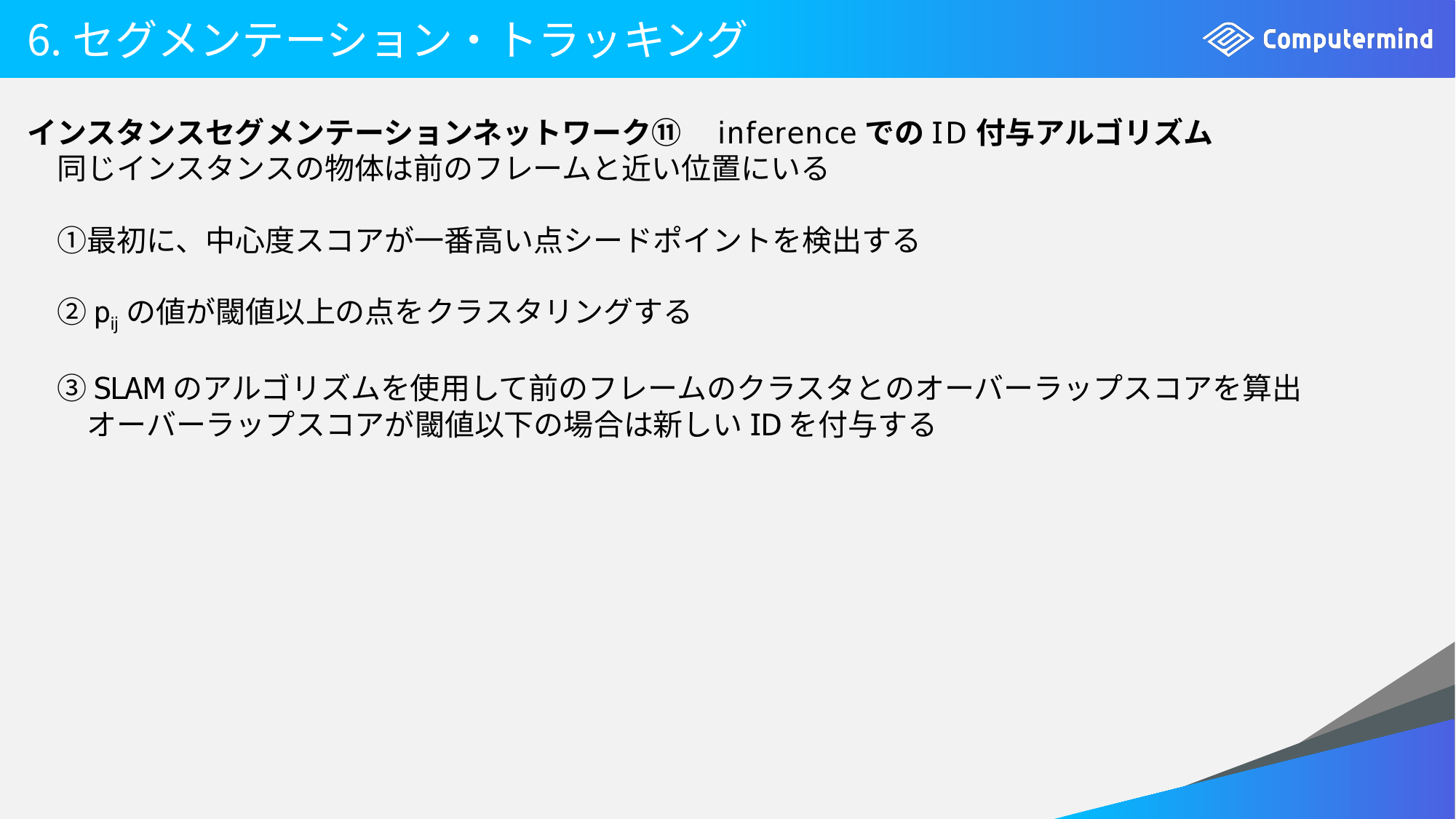

# 6.セグメンテーション・トラッキング
インスタンスセグメンテーションネットワーク⑪　inferenceでのID付与アルゴリズム
　同じインスタンスの物体は前のフレームと近い位置にいる

　①最初に、中心度スコアが一番高い点シードポイントを検出する

　②pijの値が閾値以上の点をクラスタリングする

　③SLAMのアルゴリズムを使用して前のフレームのクラスタとのオーバーラップスコアを算出
　　オーバーラップスコアが閾値以下の場合は新しいIDを付与する